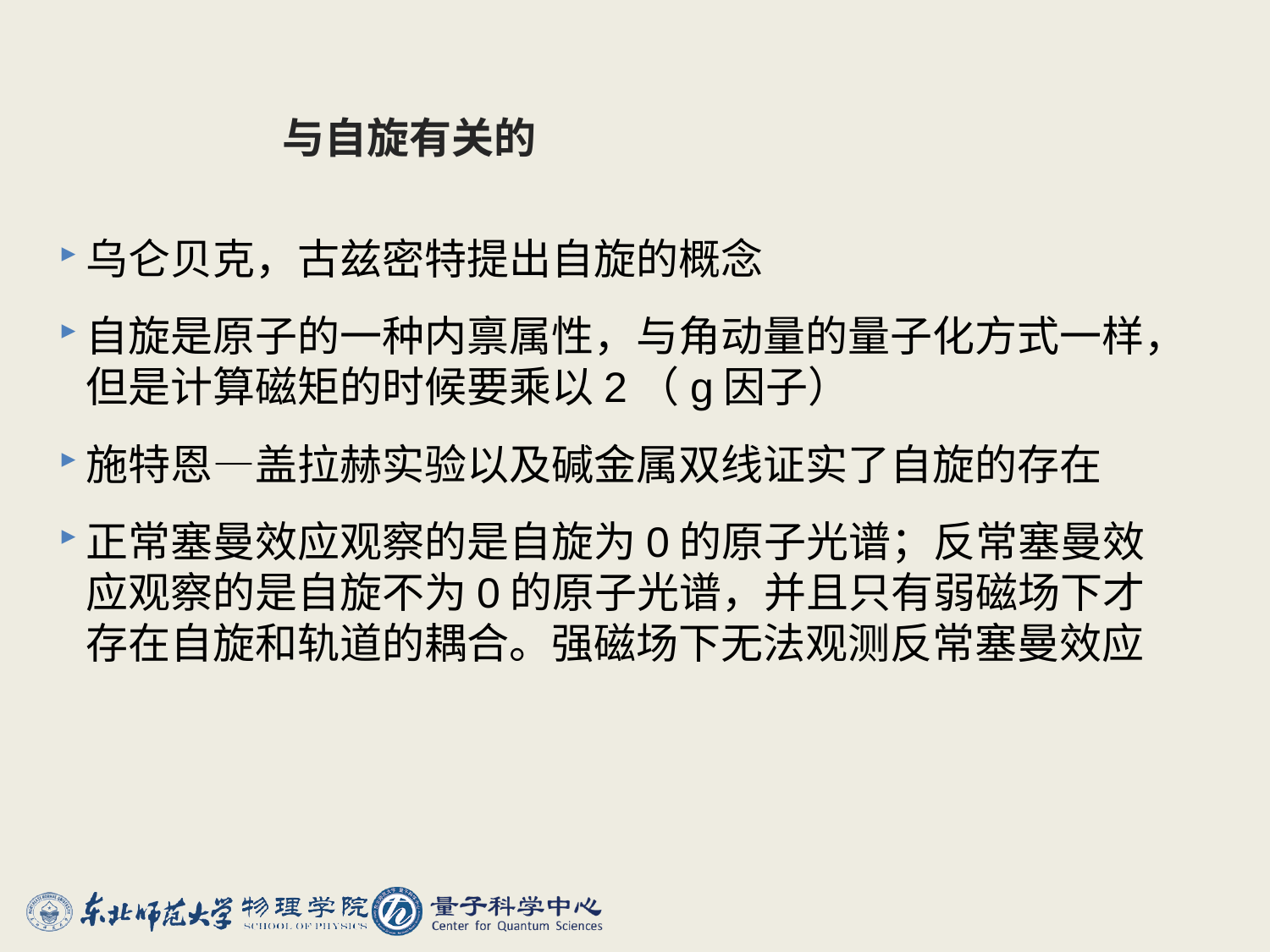

# 与自旋有关的
乌仑贝克，古兹密特提出自旋的概念
自旋是原子的一种内禀属性，与角动量的量子化方式一样，但是计算磁矩的时候要乘以2（g因子）
施特恩—盖拉赫实验以及碱金属双线证实了自旋的存在
正常塞曼效应观察的是自旋为0的原子光谱；反常塞曼效应观察的是自旋不为0的原子光谱，并且只有弱磁场下才存在自旋和轨道的耦合。强磁场下无法观测反常塞曼效应